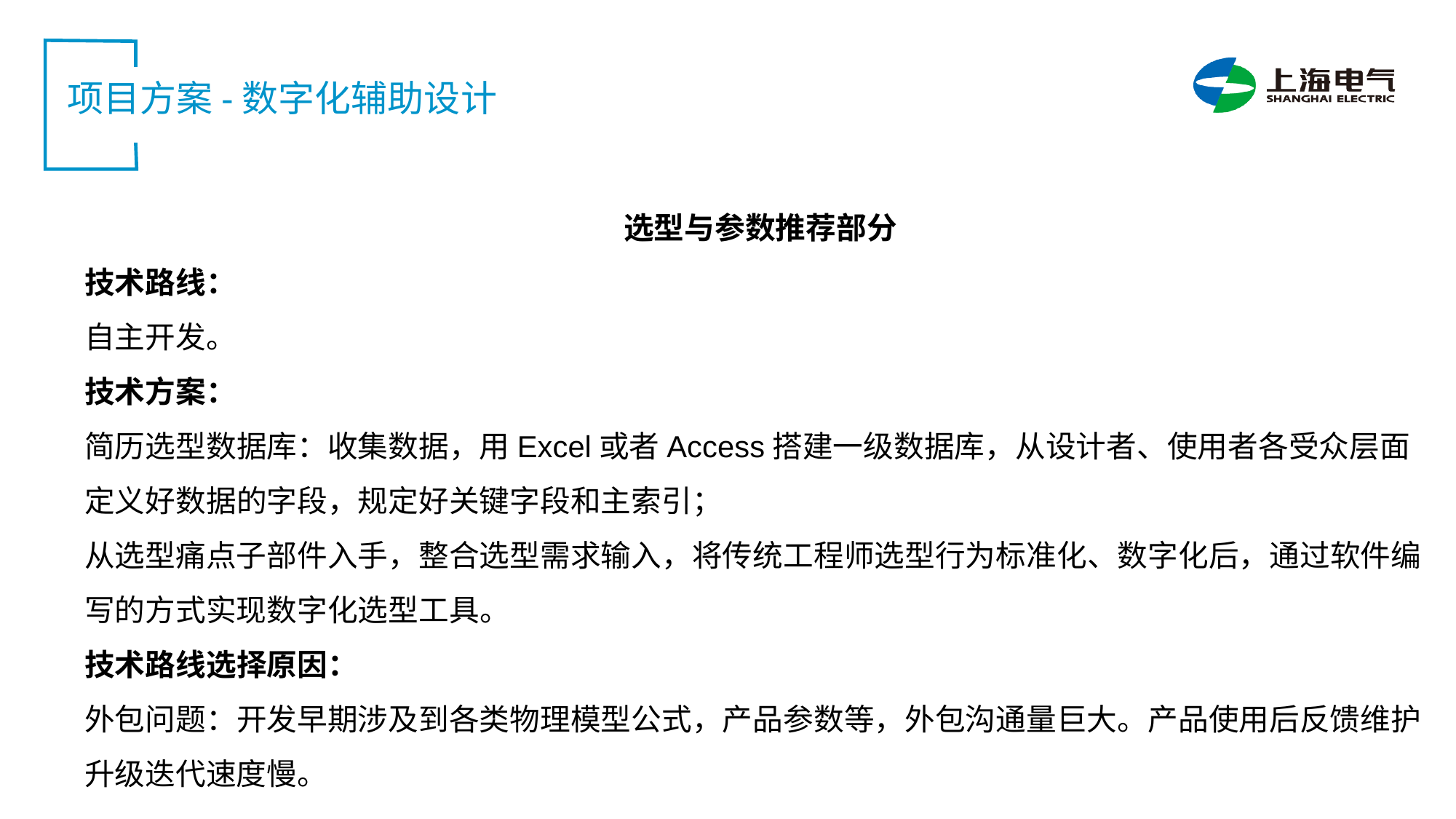

项目方案-数字化辅助设计

选型与参数推荐部分
技术路线：
自主开发。
技术方案：
简历选型数据库：收集数据，用Excel或者Access搭建一级数据库，从设计者、使用者各受众层面定义好数据的字段，规定好关键字段和主索引；
从选型痛点子部件入手，整合选型需求输入，将传统工程师选型行为标准化、数字化后，通过软件编写的方式实现数字化选型工具。
技术路线选择原因：
外包问题：开发早期涉及到各类物理模型公式，产品参数等，外包沟通量巨大。产品使用后反馈维护升级迭代速度慢。